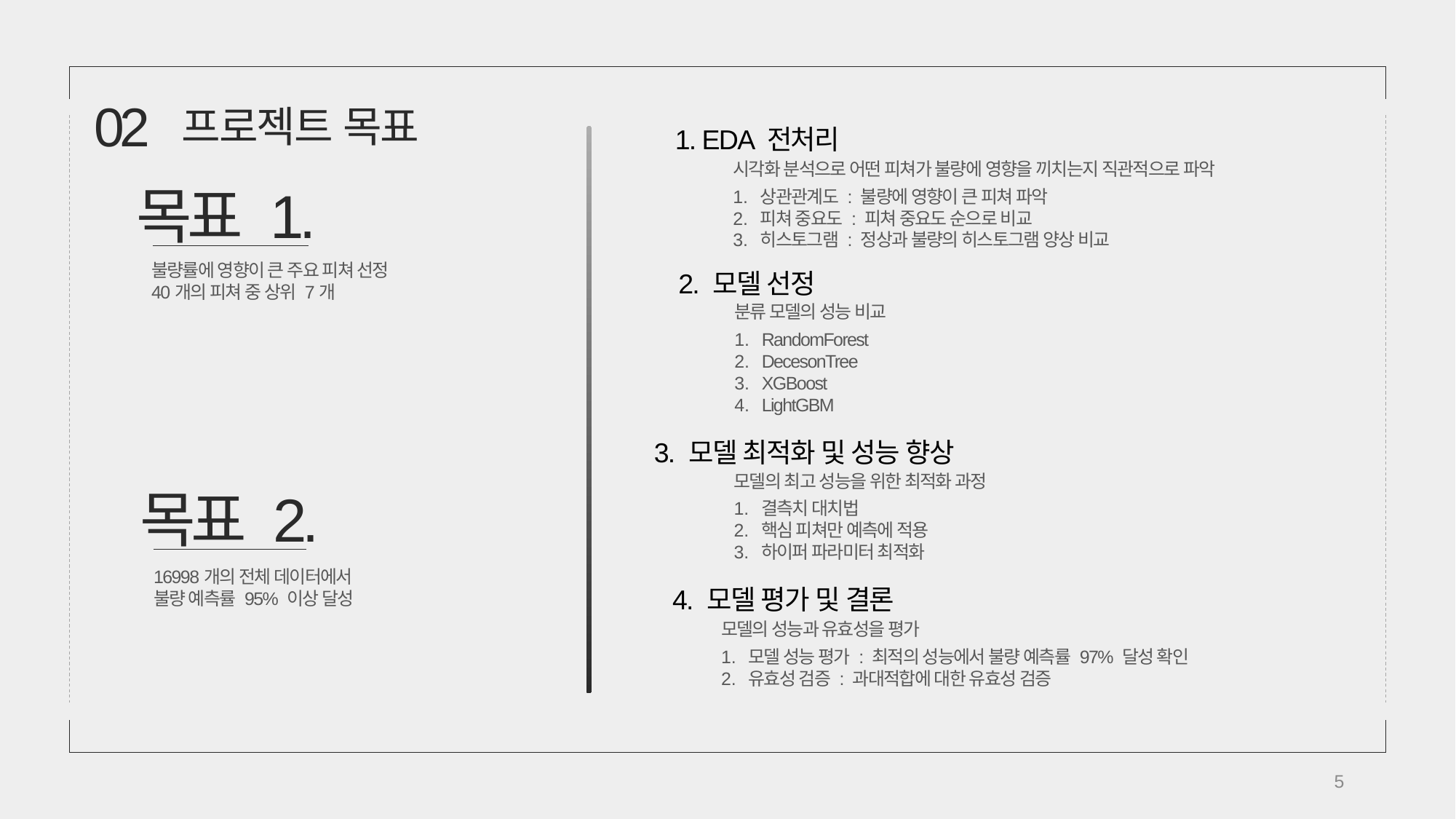

02
프로젝트 목표

1. EDA 전처리
시각화 분석으로 어떤 피쳐가 불량에 영향을 끼치는지 직관적으로 파악

상관관계도 : 불량에 영향이 큰 피쳐 파악
피쳐 중요도 : 피쳐 중요도 순으로 비교
히스토그램 : 정상과 불량의 히스토그램 양상 비교
목표 1.

불량률에 영향이 큰 주요 피쳐 선정
40개의 피쳐 중 상위 7개
2. 모델 선정
분류 모델의 성능 비교

RandomForest
DecesonTree
XGBoost
LightGBM

3. 모델 최적화 및 성능 향상

모델의 최고 성능을 위한 최적화 과정

결측치 대치법
핵심 피쳐만 예측에 적용
하이퍼 파라미터 최적화
목표 2.
16998개의 전체 데이터에서
불량 예측률 95% 이상 달성
4. 모델 평가 및 결론

모델의 성능과 유효성을 평가

모델 성능 평가 : 최적의 성능에서 불량 예측률 97% 달성 확인
유효성 검증 : 과대적합에 대한 유효성 검증
5